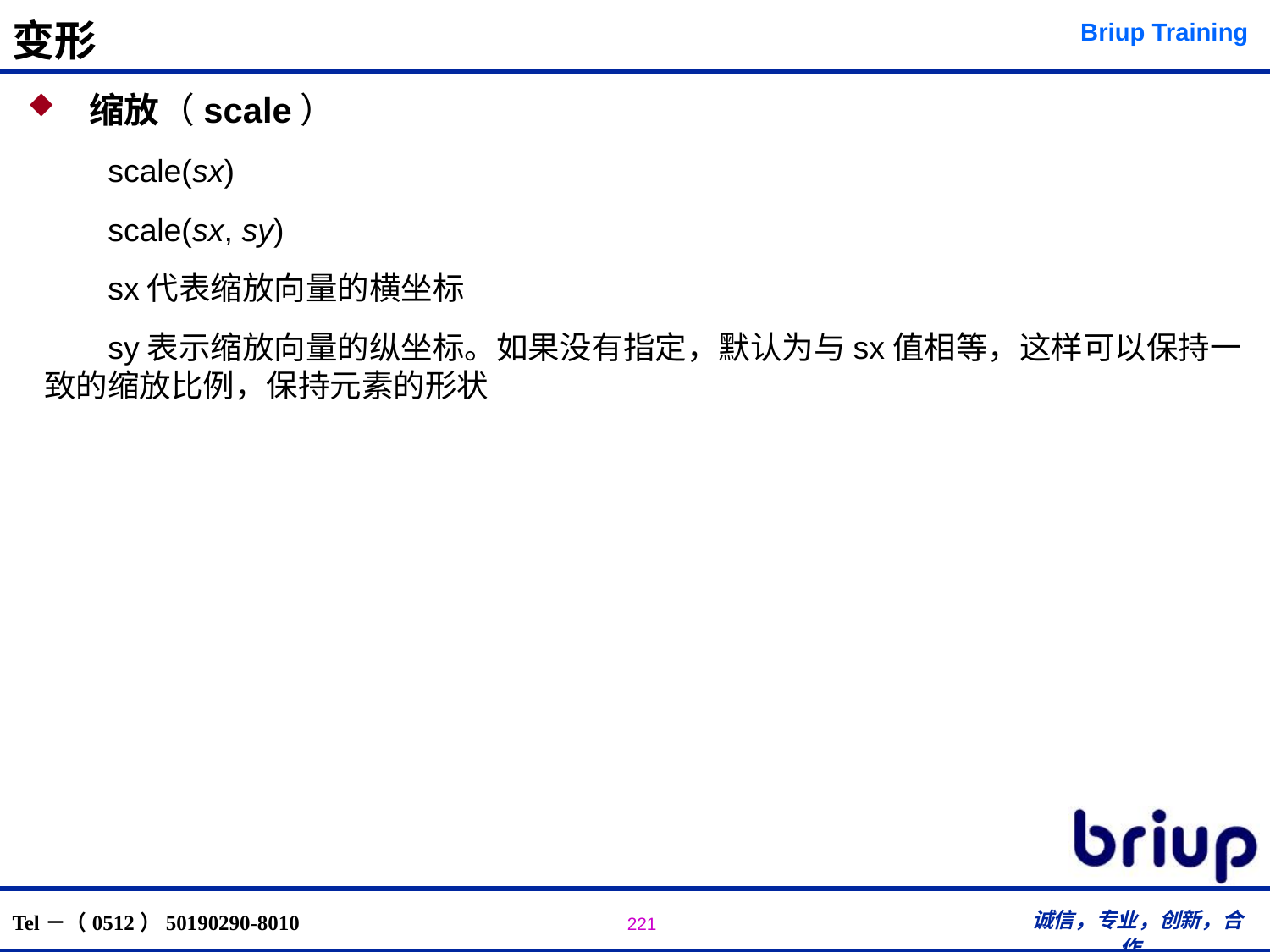

# 变形
 缩放（scale）
scale(sx)
scale(sx, sy)
sx代表缩放向量的横坐标
sy表示缩放向量的纵坐标。如果没有指定，默认为与sx值相等，这样可以保持一致的缩放比例，保持元素的形状